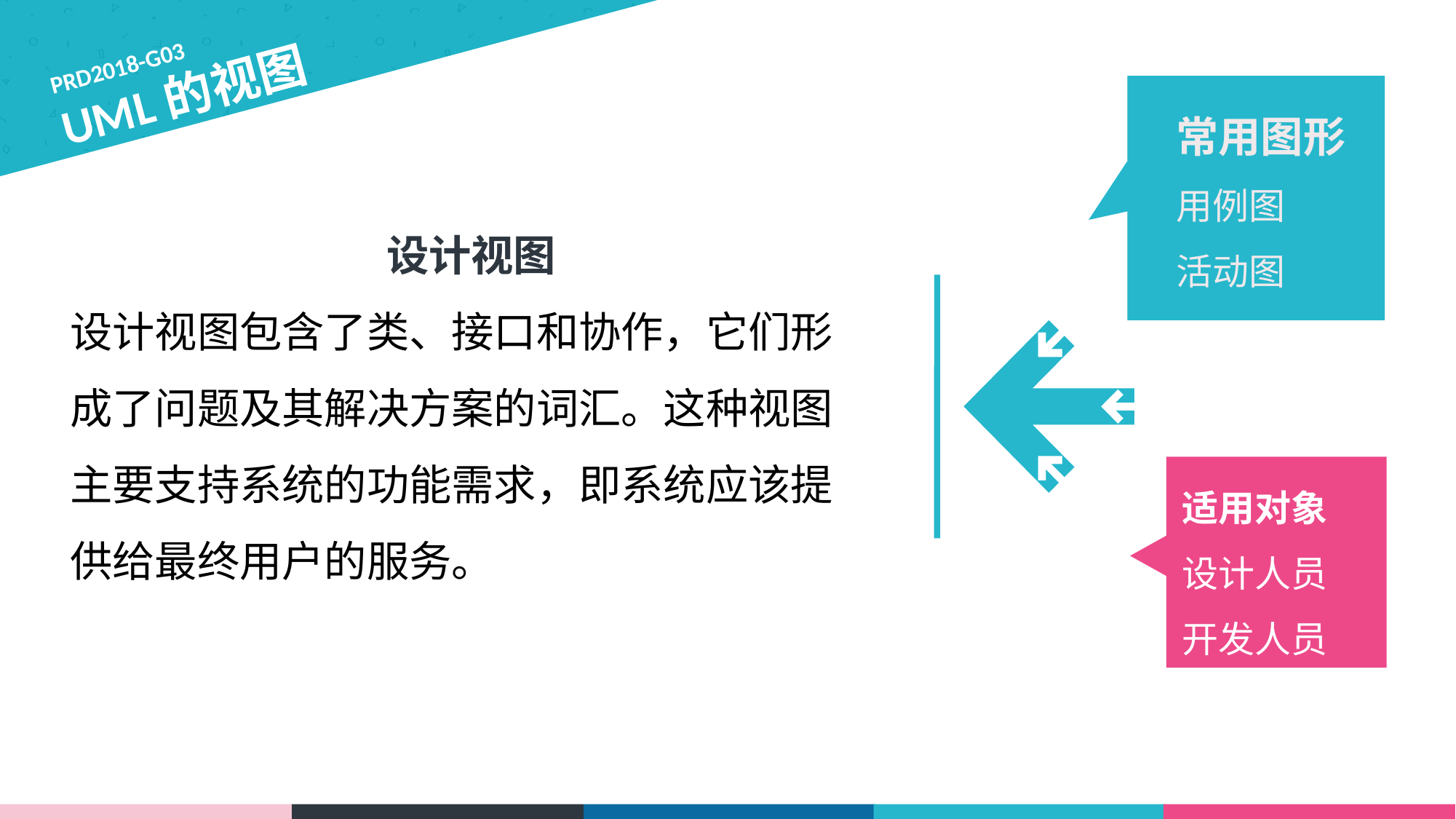

PRD2018-G03
UML的视图

常用图形
用例图
活动图
设计视图
设计视图包含了类、接口和协作，它们形成了问题及其解决方案的词汇。这种视图主要支持系统的功能需求，即系统应该提供给最终用户的服务。

适用对象
设计人员
开发人员